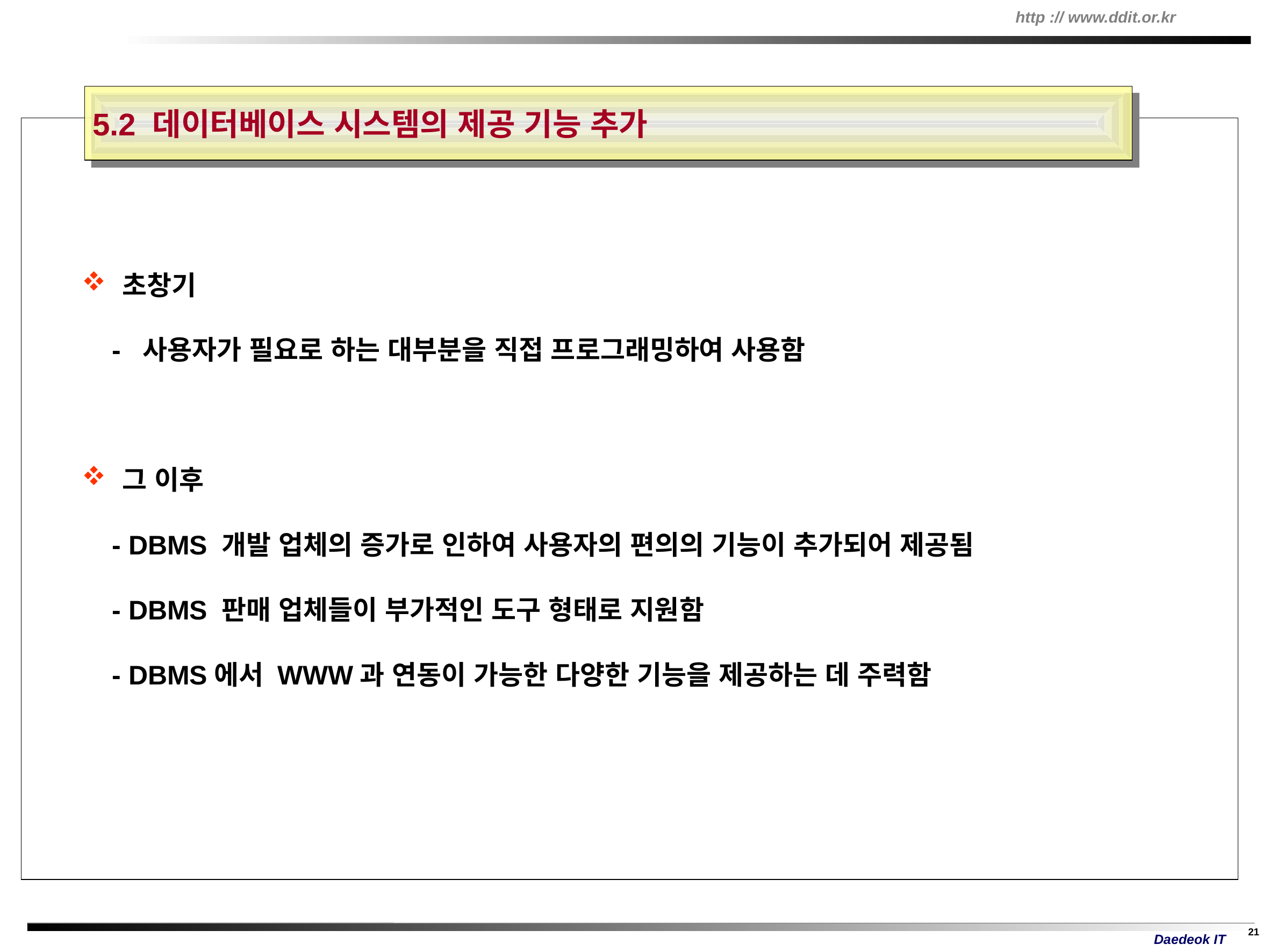

5.2 데이터베이스 시스템의 제공 기능 추가

초창기
    -  사용자가 필요로 하는 대부분을 직접 프로그래밍하여 사용함

그 이후
    - DBMS 개발 업체의 증가로 인하여 사용자의 편의의 기능이 추가되어 제공됨
    - DBMS 판매 업체들이 부가적인 도구 형태로 지원함
    - DBMS에서 WWW과 연동이 가능한 다양한 기능을 제공하는 데 주력함